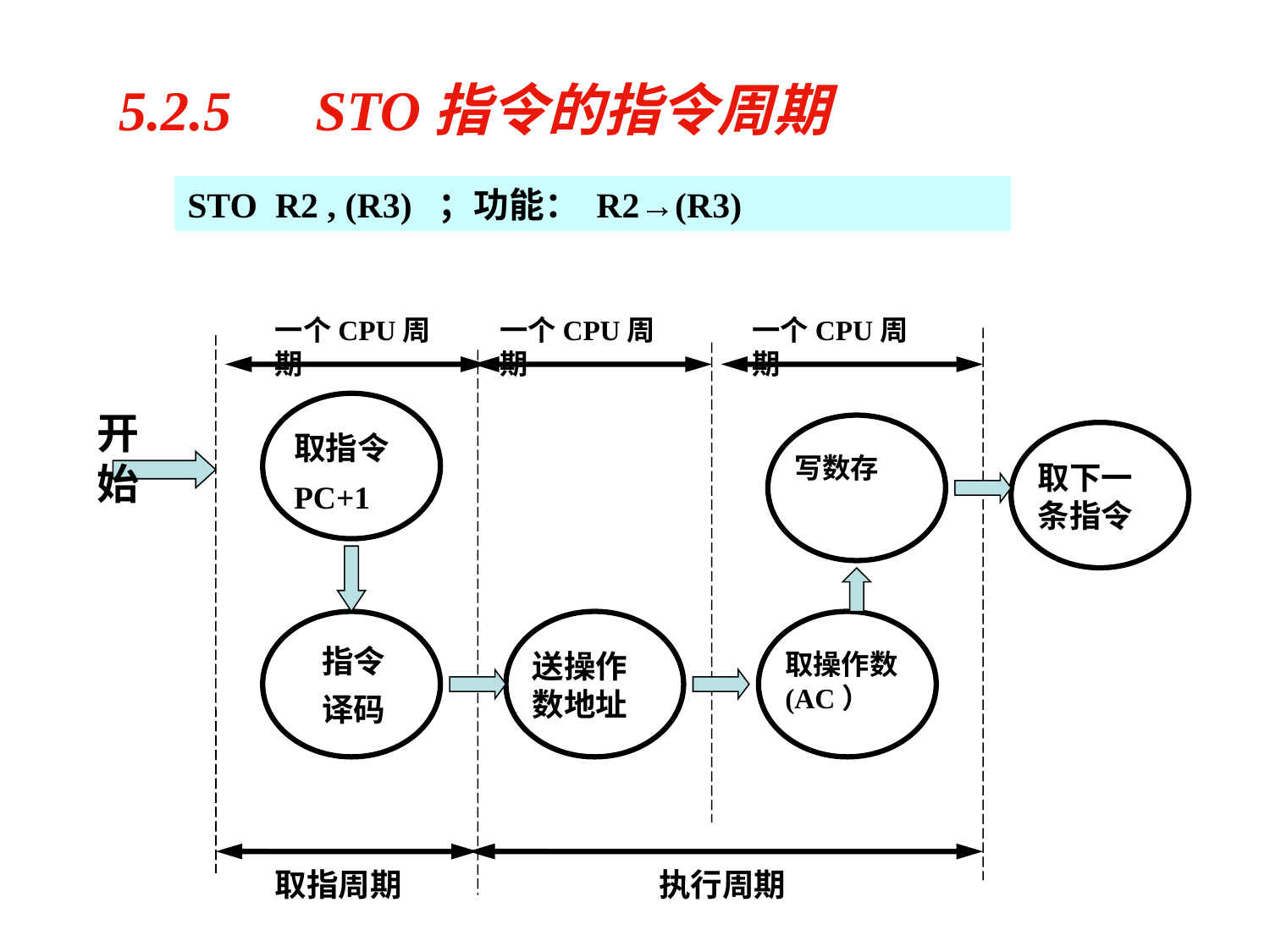

5.2.5　STO指令的指令周期
STO  R2 , (R3)  ；功能： R2→(R3)
一个CPU周期
一个CPU周期
一个CPU周期

取指令
PC+1
开始

写数存

取下一条指令

指令
译码

送操作数地址

取操作数(AC）

取指周期
执行周期